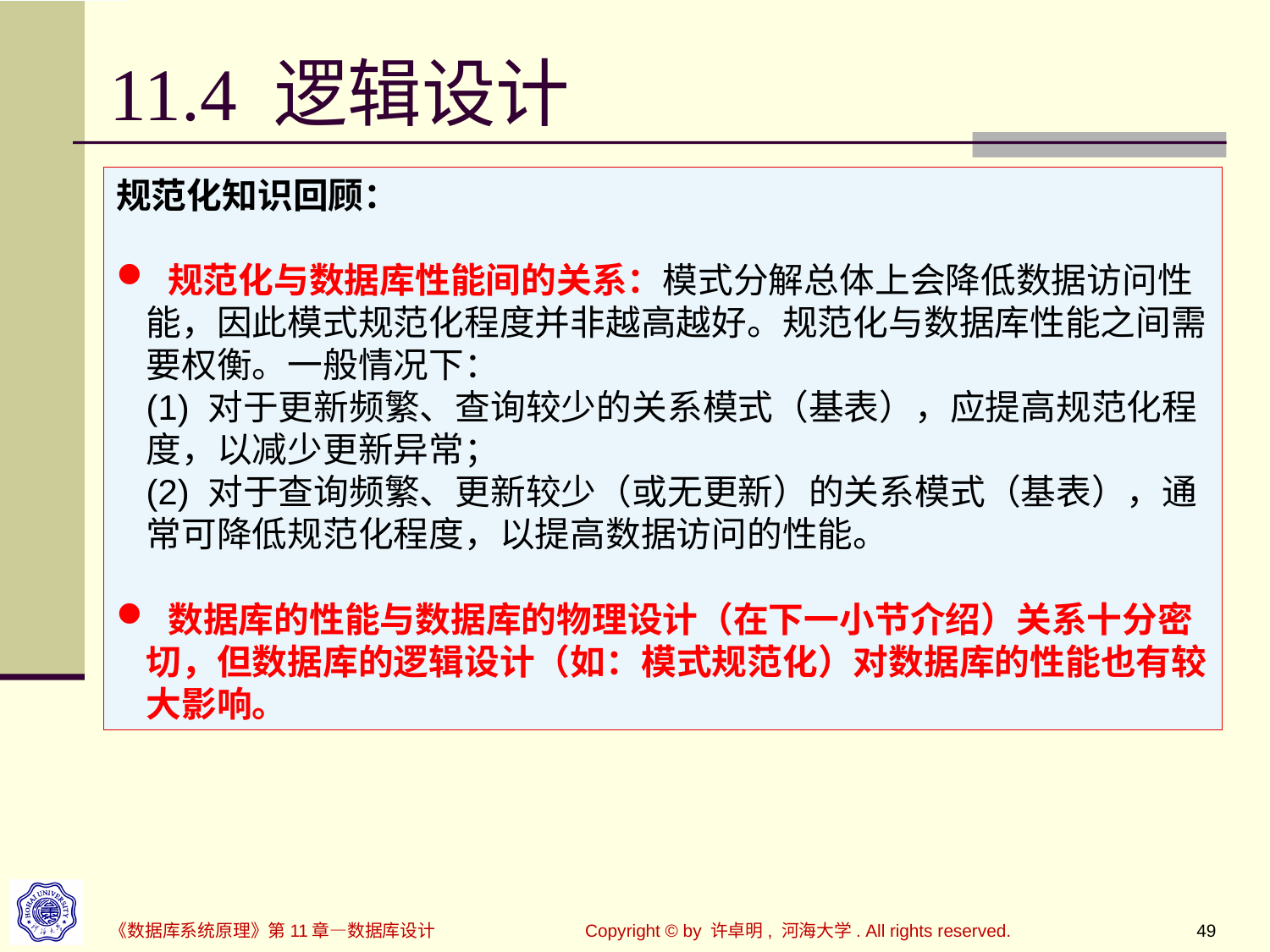

# 11.4 逻辑设计
规范化知识回顾：

 规范化与数据库性能间的关系：模式分解总体上会降低数据访问性能，因此模式规范化程度并非越高越好。规范化与数据库性能之间需要权衡。一般情况下：
(1) 对于更新频繁、查询较少的关系模式（基表），应提高规范化程度，以减少更新异常；
(2) 对于查询频繁、更新较少（或无更新）的关系模式（基表），通常可降低规范化程度，以提高数据访问的性能。

 数据库的性能与数据库的物理设计（在下一小节介绍）关系十分密切，但数据库的逻辑设计（如：模式规范化）对数据库的性能也有较大影响。
Copyright © by 许卓明, 河海大学. All rights reserved.
49
《数据库系统原理》第11章—数据库设计